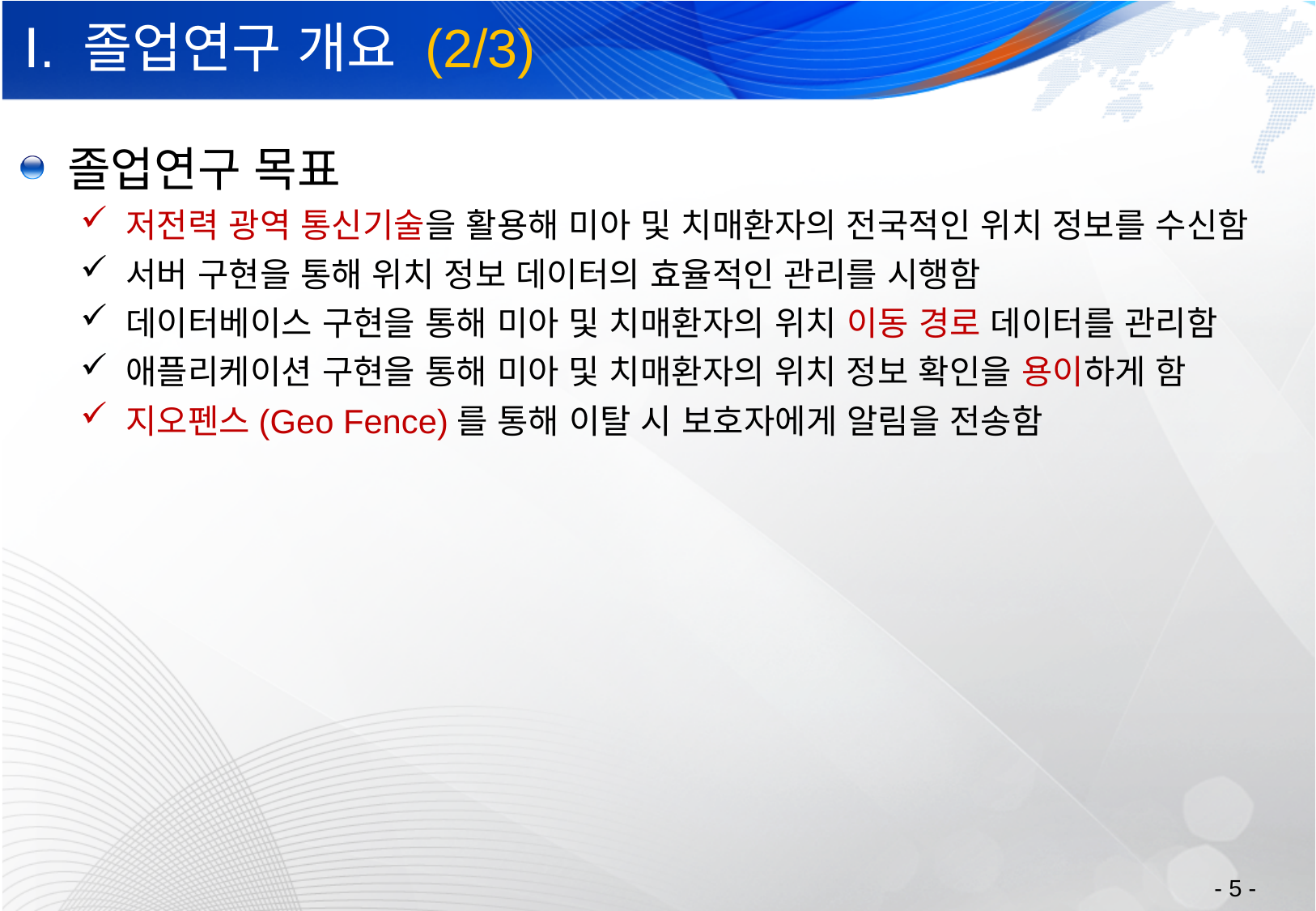

# Ⅰ. 졸업연구 개요 (2/3)
 졸업연구 목표
저전력 광역 통신기술을 활용해 미아 및 치매환자의 전국적인 위치 정보를 수신함
서버 구현을 통해 위치 정보 데이터의 효율적인 관리를 시행함
데이터베이스 구현을 통해 미아 및 치매환자의 위치 이동 경로 데이터를 관리함
애플리케이션 구현을 통해 미아 및 치매환자의 위치 정보 확인을 용이하게 함
지오펜스(Geo Fence)를 통해 이탈 시 보호자에게 알림을 전송함
- 5 -